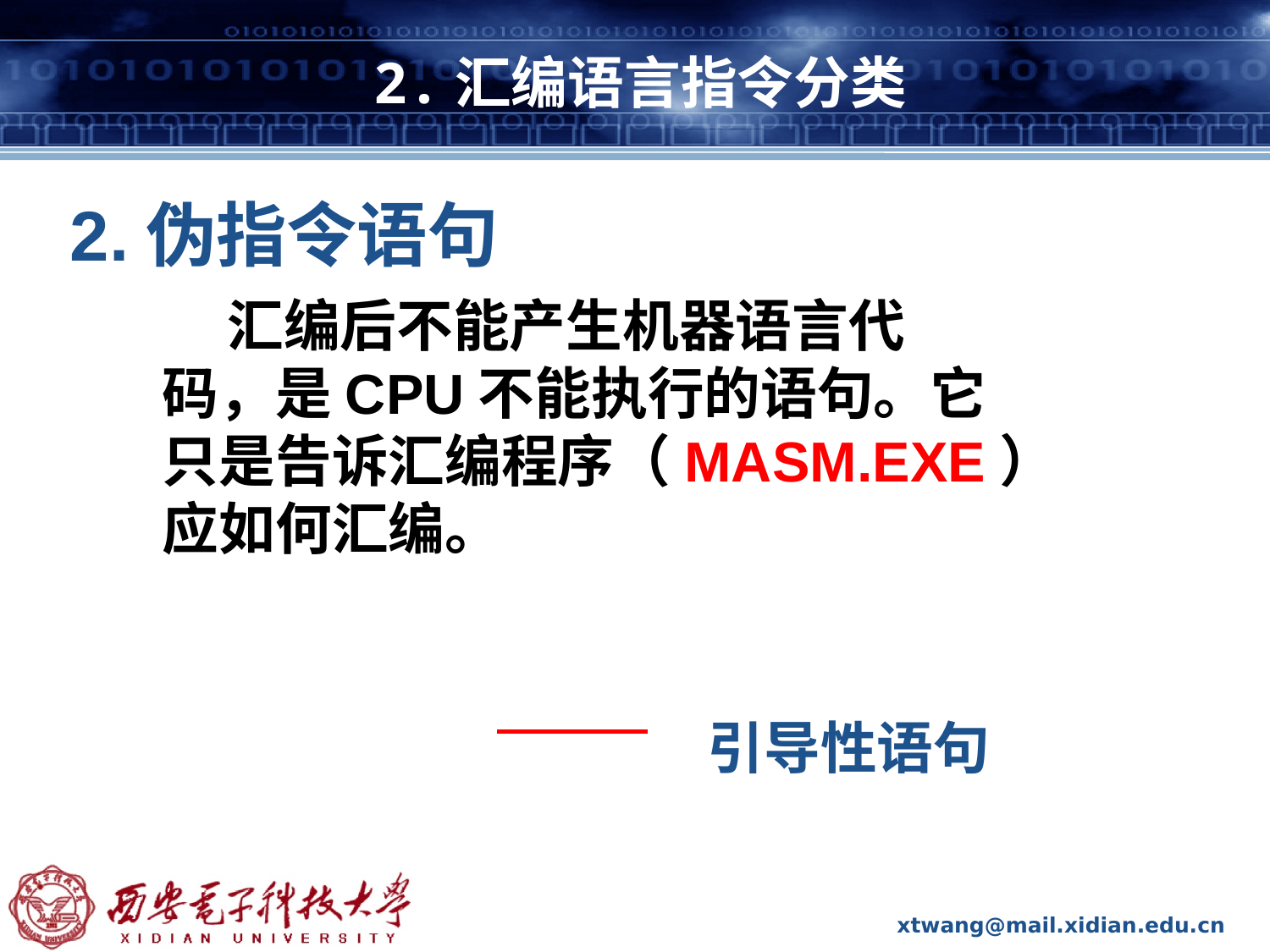

# 2.汇编语言指令分类
2.伪指令语句
       汇编后不能产生机器语言代
码，是CPU不能执行的语句。它
只是告诉汇编程序（MASM.EXE）
应如何汇编。
引导性语句